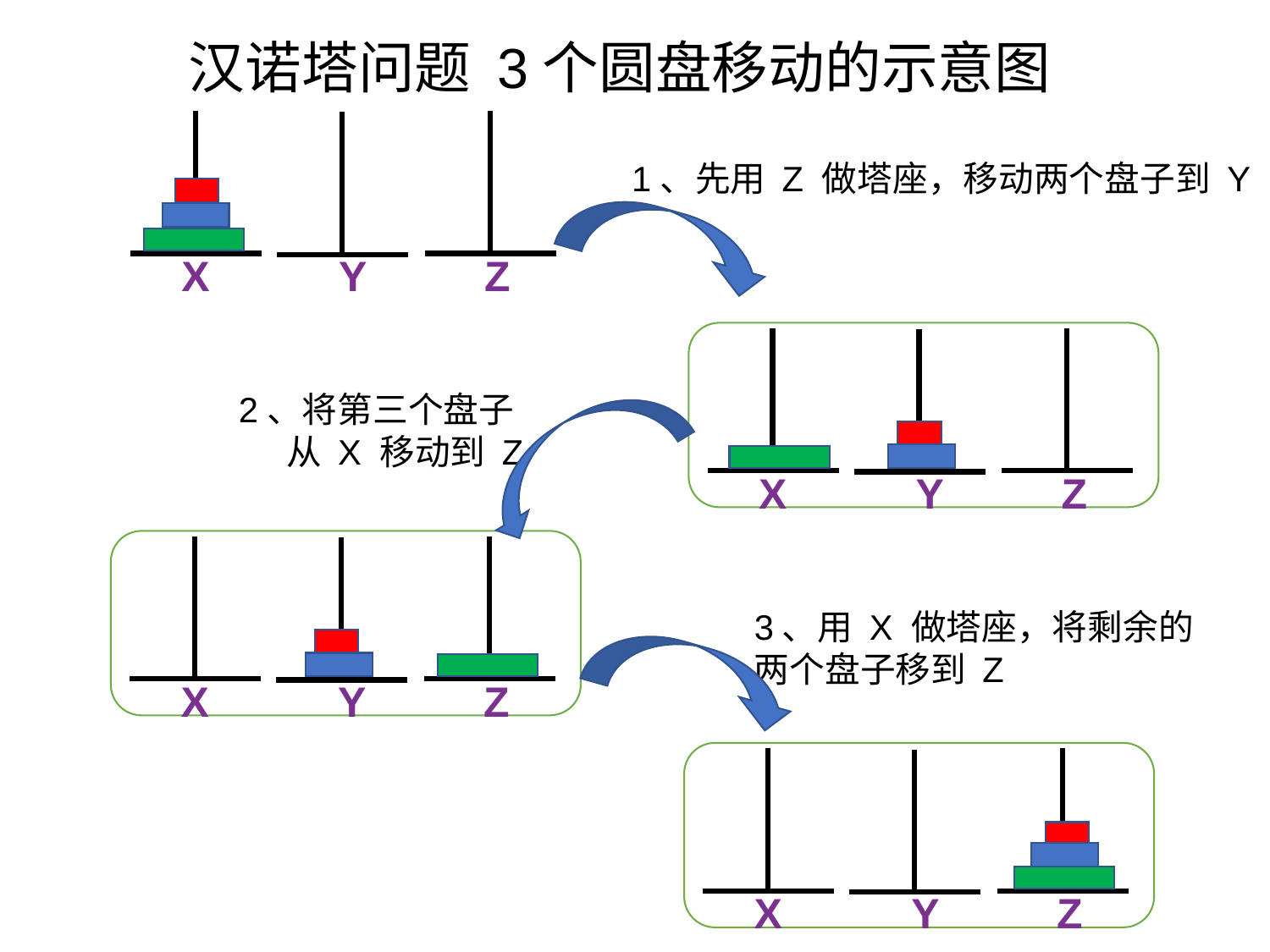

汉诺塔问题 3个圆盘移动的示意图
1、先用 Z 做塔座，移动两个盘子到 Y

X           Y          Z

2、将第三个盘子
     从 X 移动到 Z

X           Y          Z

3、用 X 做塔座，将剩余的
两个盘子移到 Z

X           Y          Z

X           Y          Z
19